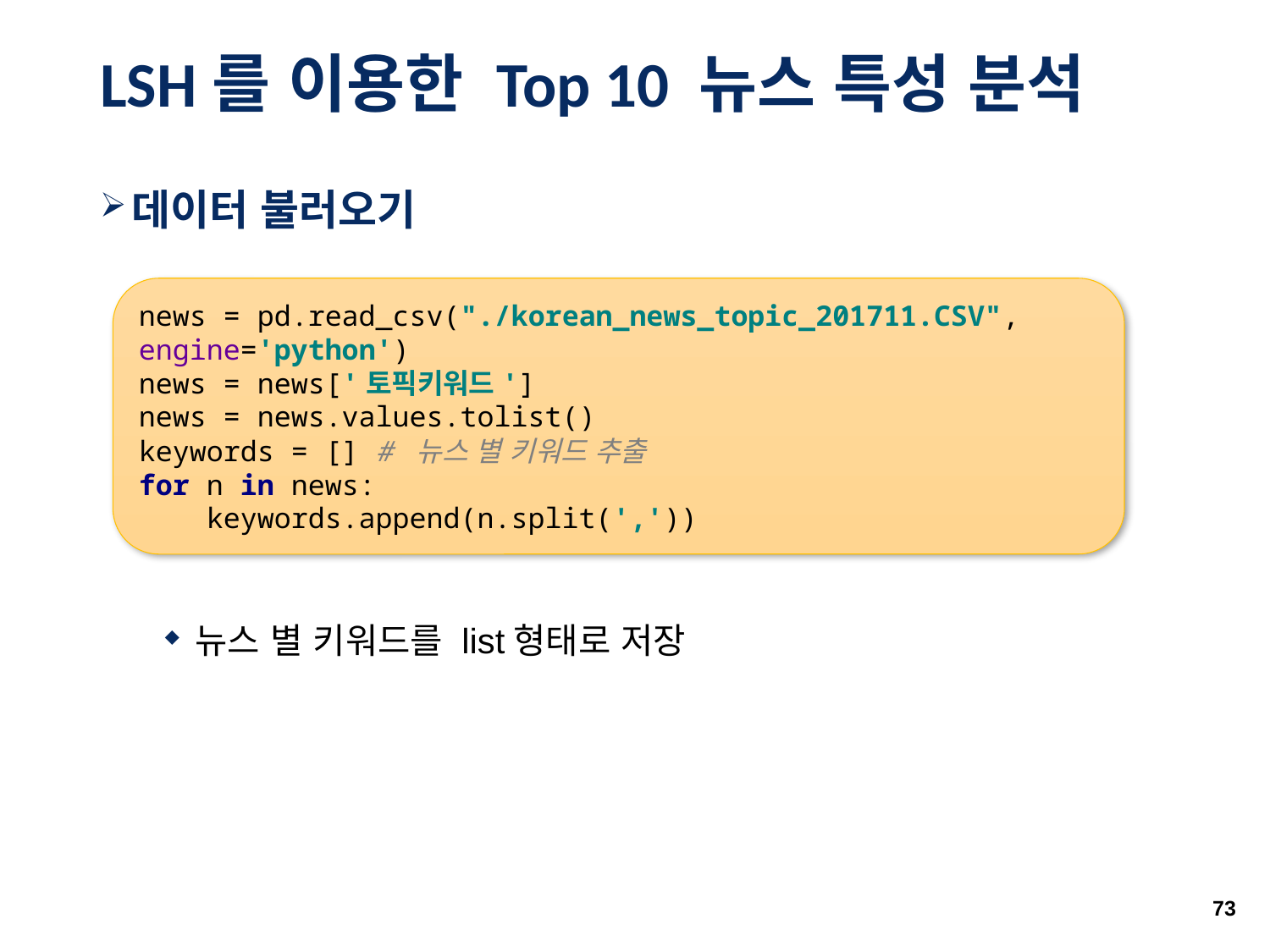

# LSH를 이용한 Top 10 뉴스 특성 분석
데이터 불러오기

뉴스 별 키워드를 list형태로 저장
news = pd.read_csv("./korean_news_topic_201711.CSV", engine='python')
news = news['토픽키워드']
news = news.values.tolist()
keywords = [] # 뉴스 별 키워드 추출
for n in news:
    keywords.append(n.split(','))
73